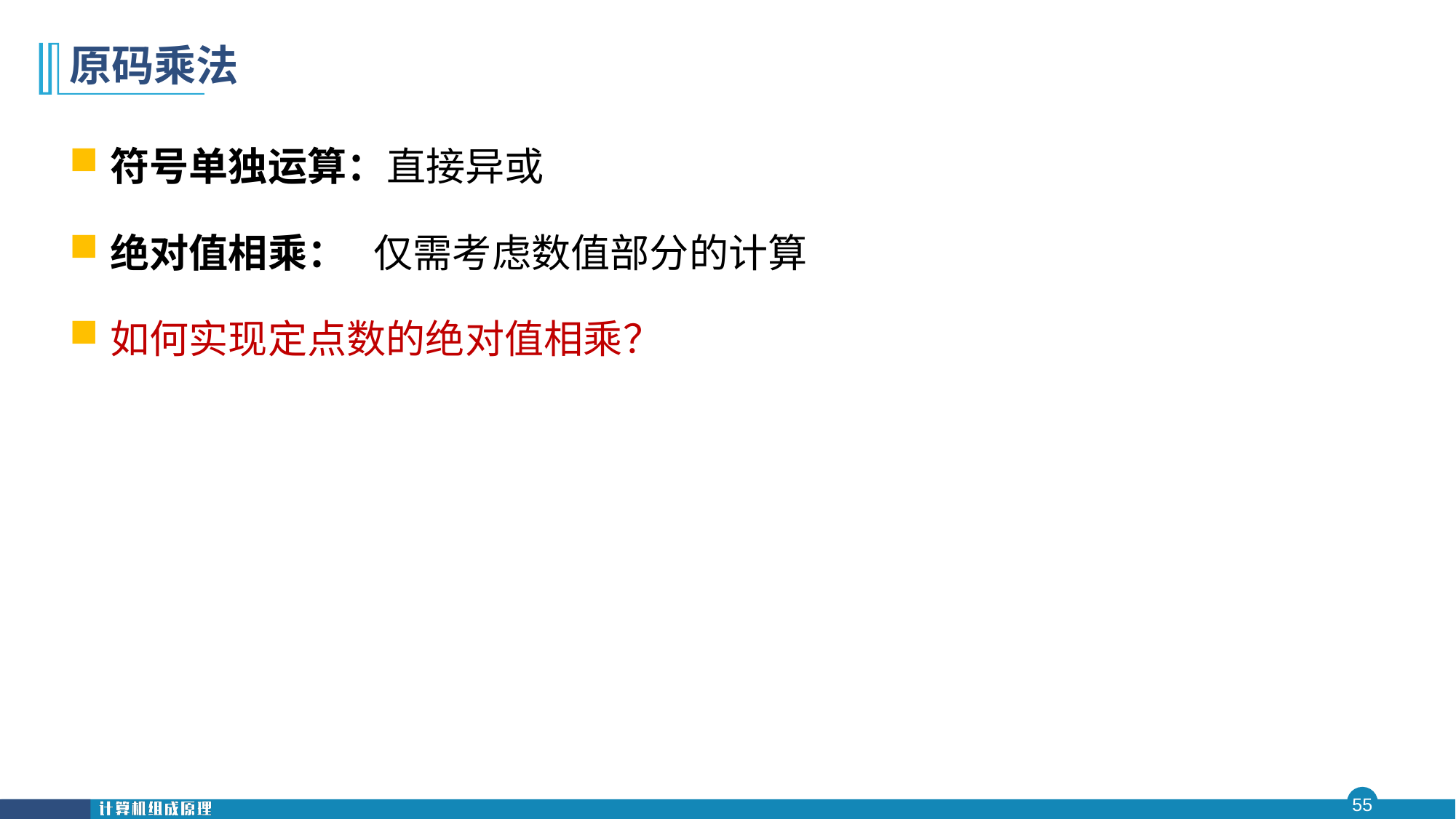

# 原码乘法
符号单独运算：直接异或
绝对值相乘：   仅需考虑数值部分的计算
如何实现定点数的绝对值相乘？